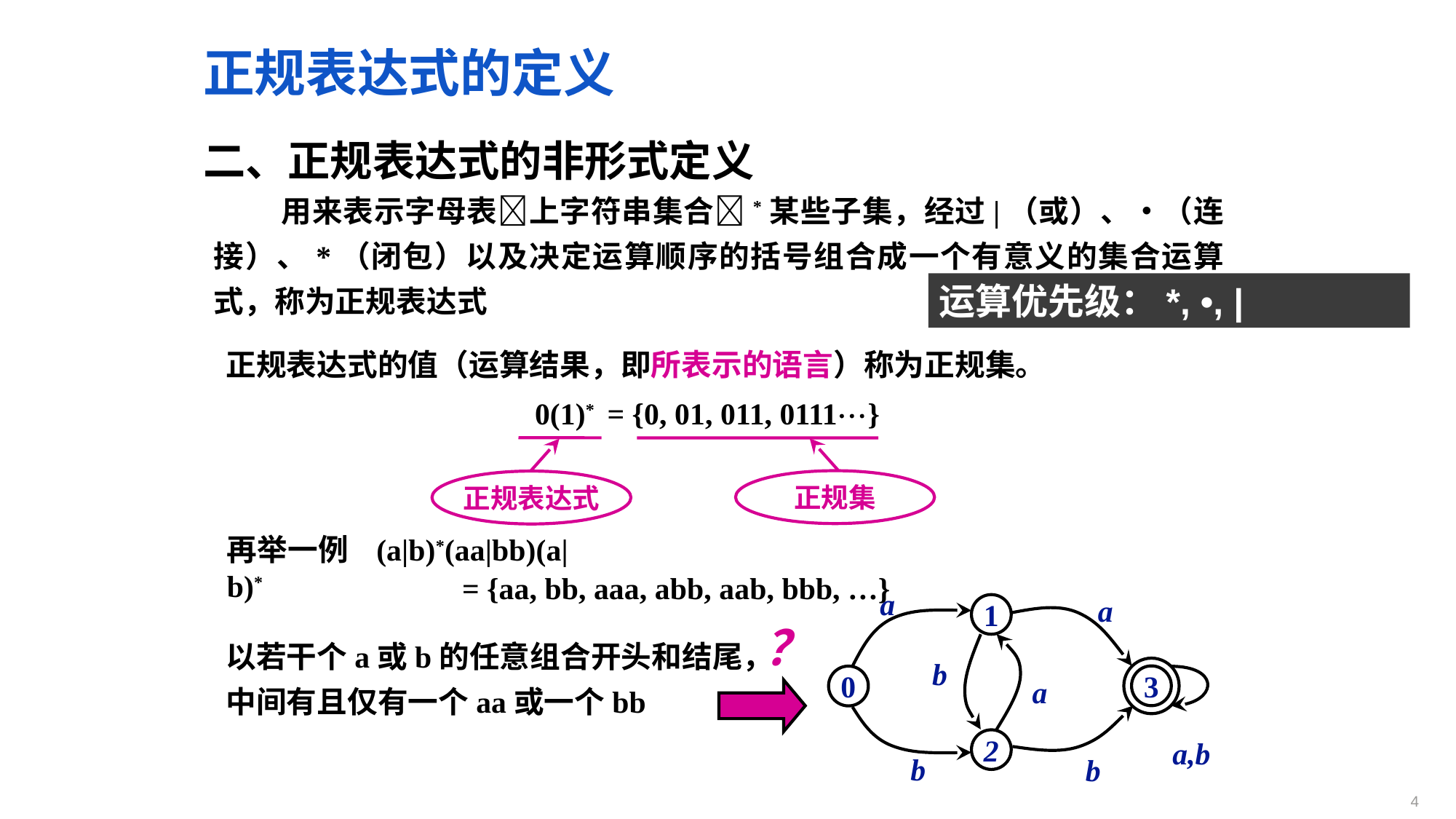

正规表达式的定义
二、正规表达式的非形式定义
        用来表示字母表Σ上字符串集合Σ*某些子集，经过|（或）、•（连接）、*（闭包）以及决定运算顺序的括号组合成一个有意义的集合运算式，称为正规表达式
运算优先级：*, •, |
正规表达式的值（运算结果，即所表示的语言）称为正规集。
 = {0, 01, 011, 0111…}
0(1)*

正规集
正规表达式
再举一例   (a|b)*(aa|bb)(a|b)*
= {aa, bb, aaa, abb, aab, bbb, …}
a
a
1

b

3
0
a

a,b
2
b
b
？
以若干个a或b的任意组合开头和结尾，中间有且仅有一个aa或一个bb

4